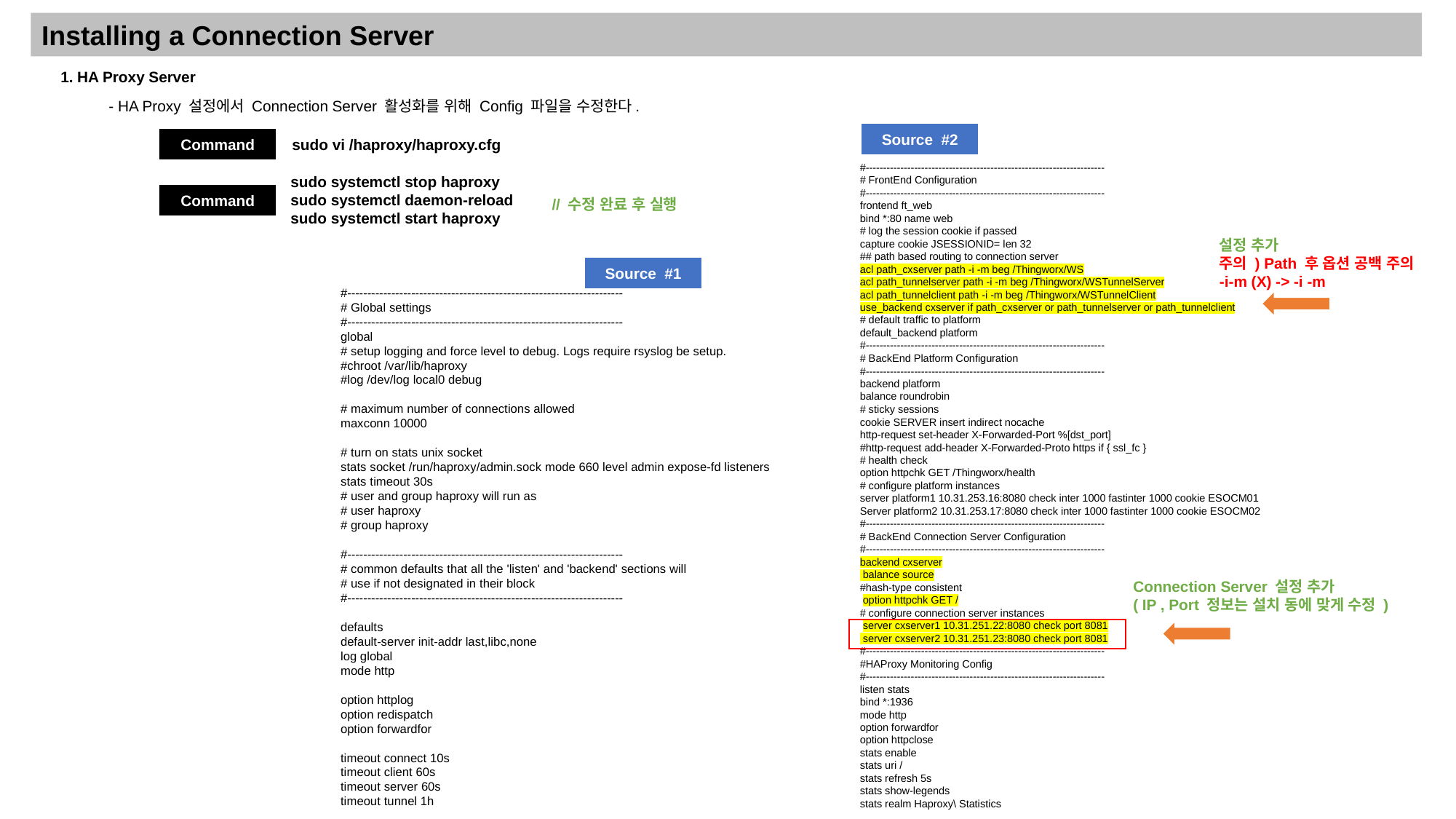

Installing a Connection Server
1. HA Proxy Server
- HA Proxy 설정에서 Connection Server 활성화를 위해 Config 파일을 수정한다.
Source  #2
Command
 sudo vi /haproxy/haproxy.cfg
#---------------------------------------------------------------------
# FrontEnd Configuration
#---------------------------------------------------------------------
frontend ft_web
bind *:80 name web
# log the session cookie if passed
capture cookie JSESSIONID= len 32
## path based routing to connection server
acl path_cxserver path -i -m beg /Thingworx/WS
acl path_tunnelserver path -i -m beg /Thingworx/WSTunnelServer
acl path_tunnelclient path -i -m beg /Thingworx/WSTunnelClient
use_backend cxserver if path_cxserver or path_tunnelserver or path_tunnelclient
# default traffic to platform
default_backend platform
#---------------------------------------------------------------------
# BackEnd Platform Configuration
#---------------------------------------------------------------------
backend platform
balance roundrobin
# sticky sessions
cookie SERVER insert indirect nocache
http-request set-header X-Forwarded-Port %[dst_port]
#http-request add-header X-Forwarded-Proto https if { ssl_fc }
# health check
option httpchk GET /Thingworx/health
# configure platform instances
server platform1 10.31.253.16:8080 check inter 1000 fastinter 1000 cookie ESOCM01
Server platform2 10.31.253.17:8080 check inter 1000 fastinter 1000 cookie ESOCM02
#---------------------------------------------------------------------
# BackEnd Connection Server Configuration
#---------------------------------------------------------------------
backend cxserver
 balance source
#hash-type consistent
 option httpchk GET /
# configure connection server instances
 server cxserver1 10.31.251.22:8080 check port 8081
 server cxserver2 10.31.251.23:8080 check port 8081
#---------------------------------------------------------------------
#HAProxy Monitoring Config
#---------------------------------------------------------------------
listen stats
bind *:1936
mode http
option forwardfor
option httpclose
stats enable
stats uri /
stats refresh 5s
stats show-legends
stats realm Haproxy\ Statistics
sudo systemctl stop haproxy
sudo systemctl daemon-reload
sudo systemctl start haproxy
Command
// 수정 완료 후 실행
설정 추가
주의 ) Path 후 옵션 공백 주의
-i-m (X) -> -i -m
Source  #1
#---------------------------------------------------------------------
# Global settings
#---------------------------------------------------------------------
global
# setup logging and force level to debug. Logs require rsyslog be setup.
#chroot /var/lib/haproxy
#log /dev/log local0 debug

# maximum number of connections allowed
maxconn 10000

# turn on stats unix socket
stats socket /run/haproxy/admin.sock mode 660 level admin expose-fd listeners
stats timeout 30s
# user and group haproxy will run as
# user haproxy
# group haproxy

#---------------------------------------------------------------------
# common defaults that all the 'listen' and 'backend' sections will
# use if not designated in their block
#---------------------------------------------------------------------

defaults
default-server init-addr last,libc,none
log global
mode http

option httplog
option redispatch
option forwardfor

timeout connect 10s
timeout client 60s
timeout server 60s
timeout tunnel 1h

Connection Server 설정 추가
( IP , Port 정보는 설치 동에 맞게 수정 )